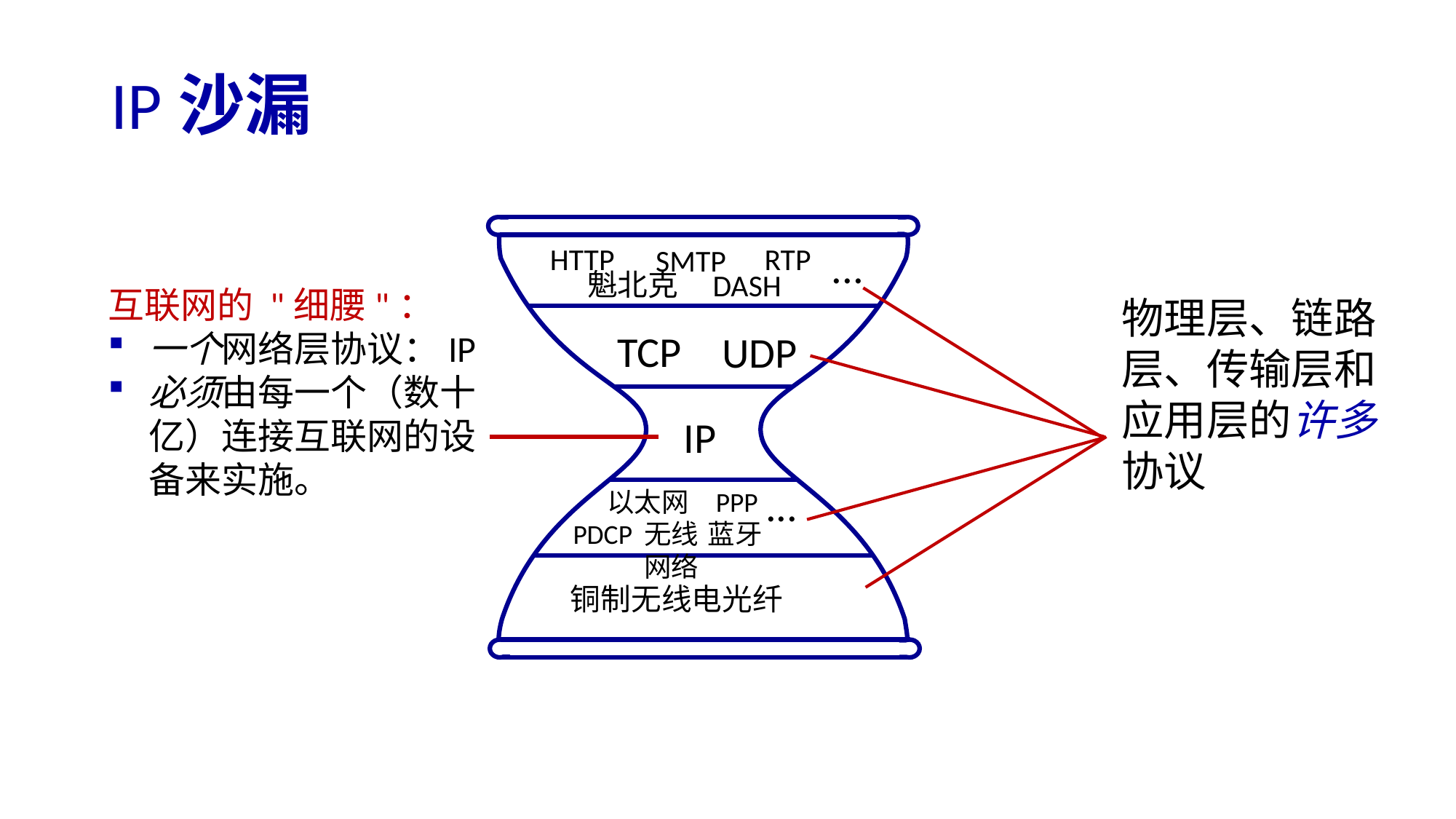

# IP沙漏

HTTP
RTP
...
SMTP
魁北克
DASH
TCP
UDP
IP
...
以太网
PPP
蓝牙
无线网络
PDCP
铜制无线电光纤

互联网的 "细腰"：
一个网络层协议：IP
必须由每一个（数十亿）连接互联网的设备来实施。
物理层、链路层、传输层和应用层的许多协议